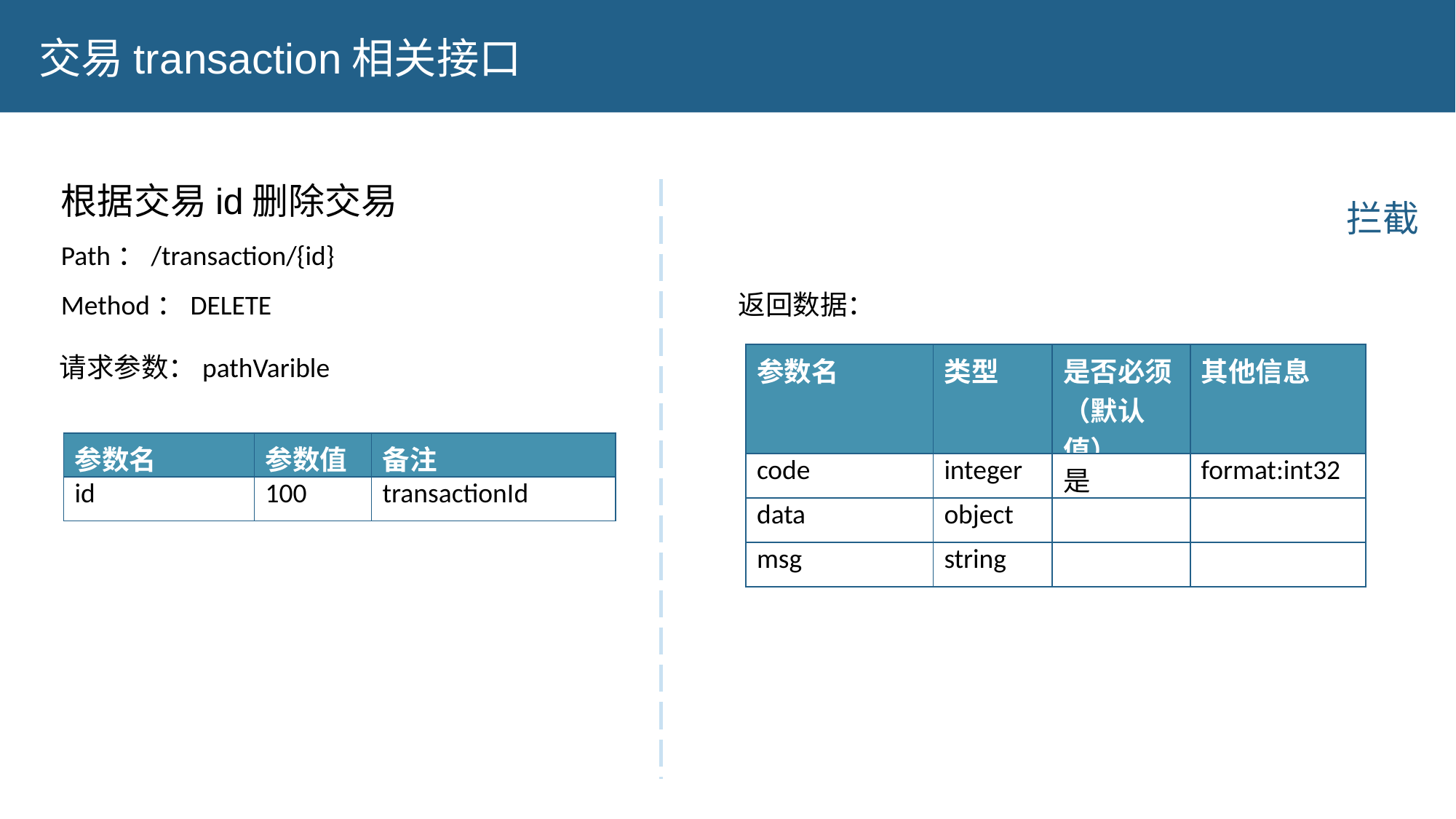

交易transaction相关接口
根据交易id删除交易
Path：/transaction/{id}
Method：DELETE
拦截
返回数据：
请求参数：pathVarible
| 参数名 | 类型 | 是否必须（默认值） | 其他信息 |
| --- | --- | --- | --- |
| code | integer | 是 | format:int32 |
| data | object |  |  |
| msg | string |  |  |
| 参数名 | 参数值 | 备注 |
| --- | --- | --- |
| id | 100 | transactionId |